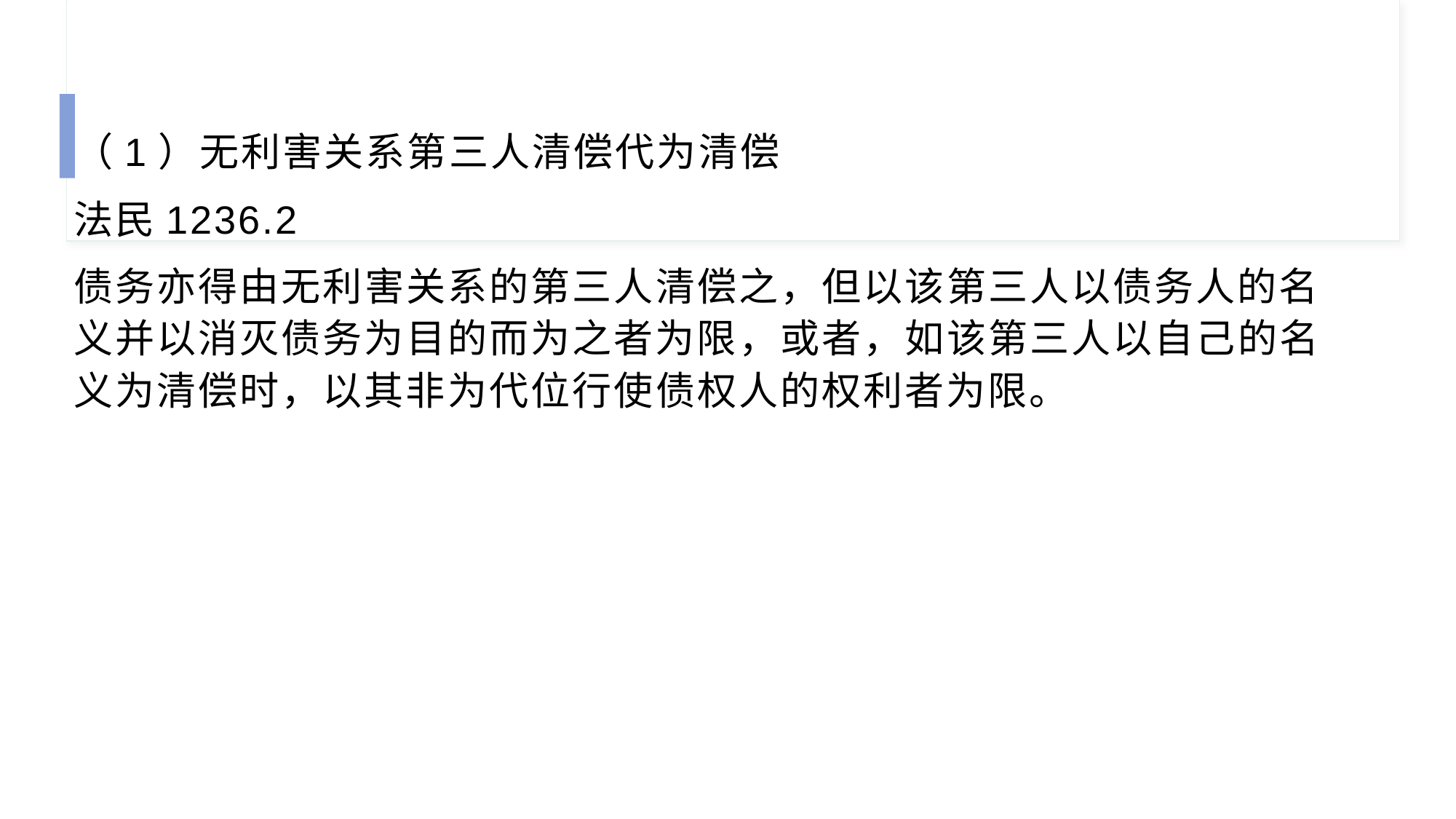

（1）无利害关系第三人清偿代为清偿
法民1236.2
债务亦得由无利害关系的第三人清偿之，但以该第三人以债务人的名义并以消灭债务为目的而为之者为限，或者，如该第三人以自己的名义为清偿时，以其非为代位行使债权人的权利者为限。